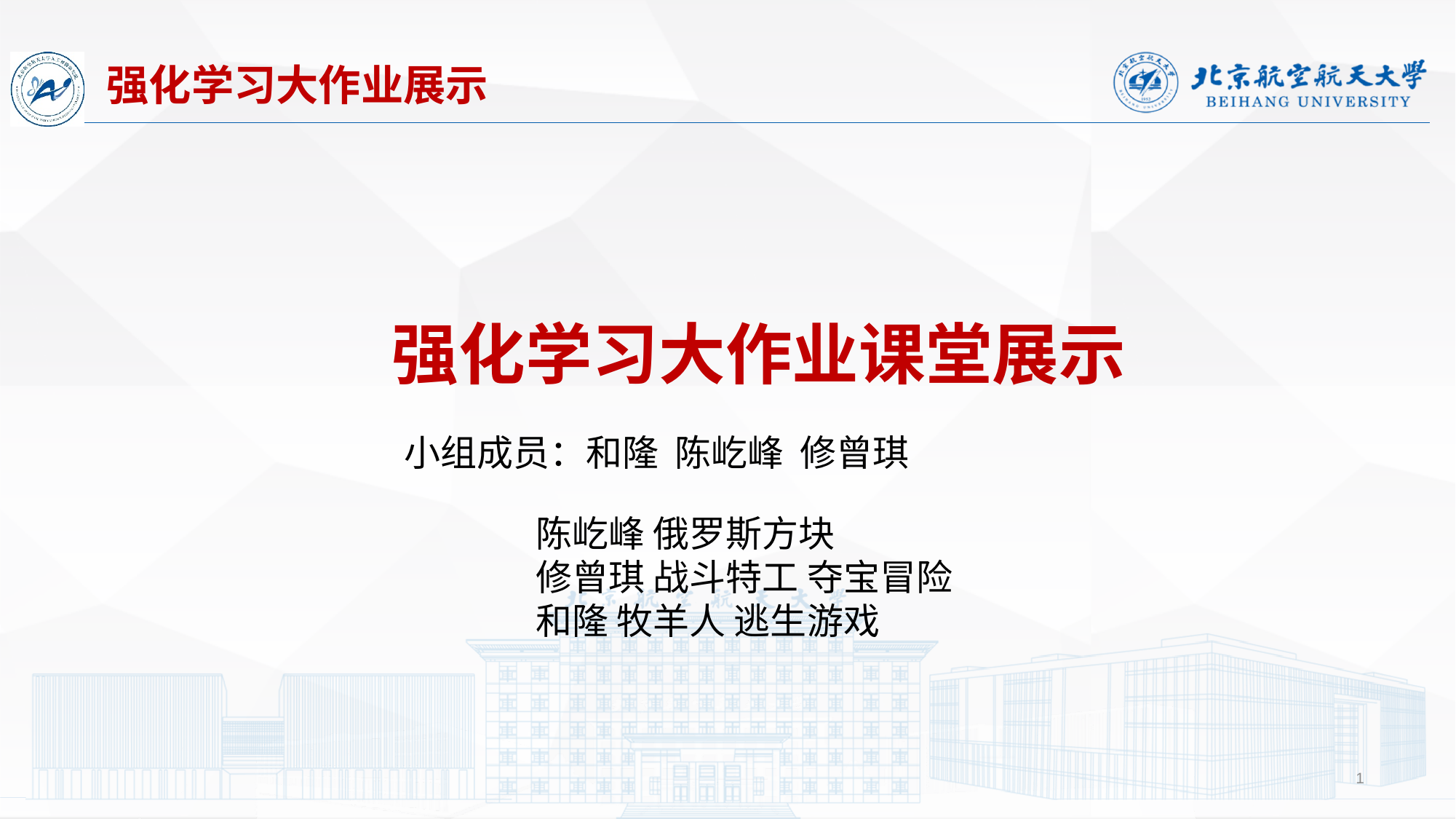

强化学习大作业展示
强化学习大作业课堂展示
小组成员：和隆  陈屹峰  修曾琪

陈屹峰 俄罗斯方块
修曾琪 战斗特工 夺宝冒险
和隆 牧羊人 逃生游戏
1